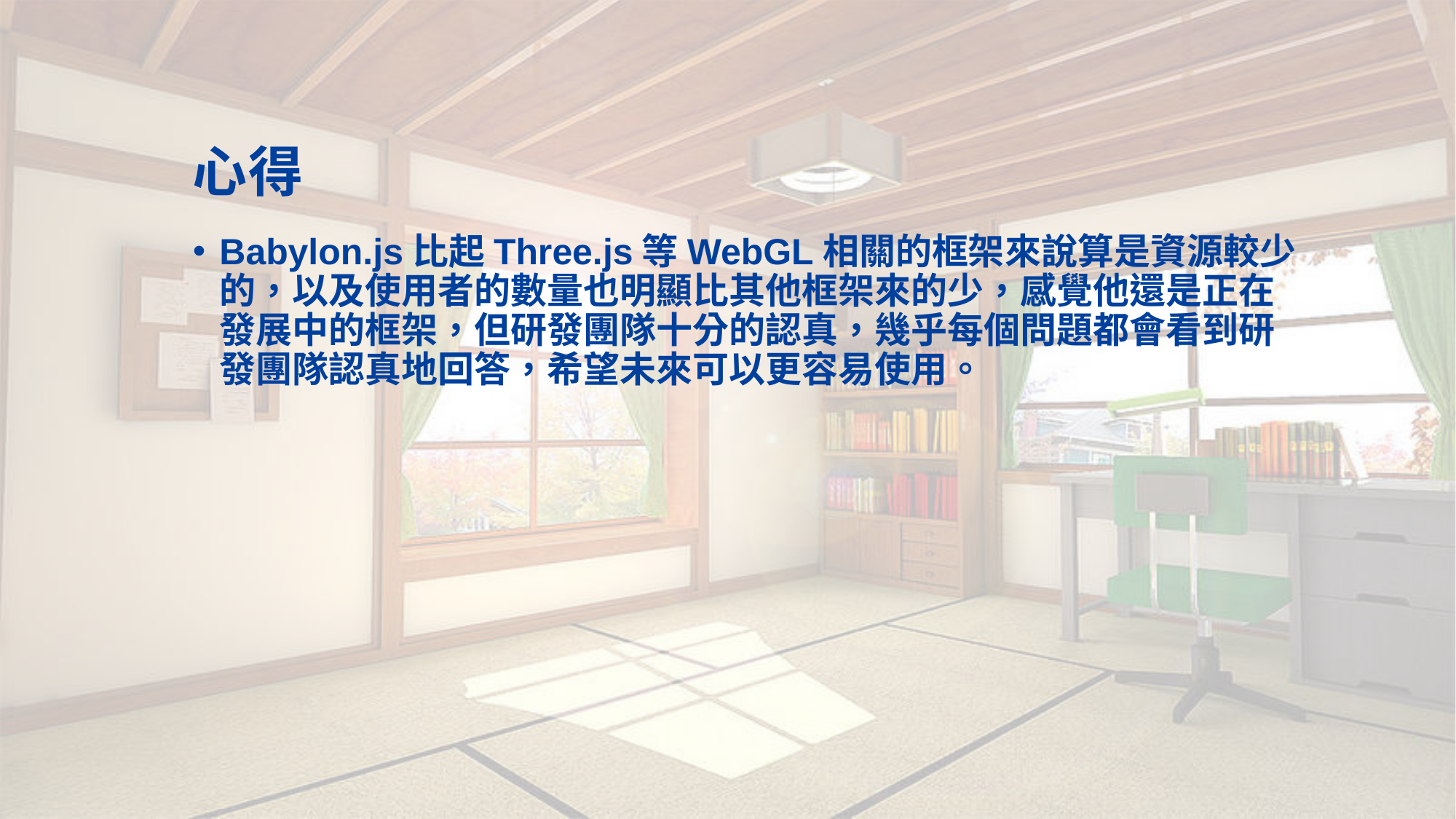

# 心得
Babylon.js比起Three.js等WebGL相關的框架來說算是資源較少的，以及使用者的數量也明顯比其他框架來的少，感覺他還是正在發展中的框架，但研發團隊十分的認真，幾乎每個問題都會看到研發團隊認真地回答，希望未來可以更容易使用。